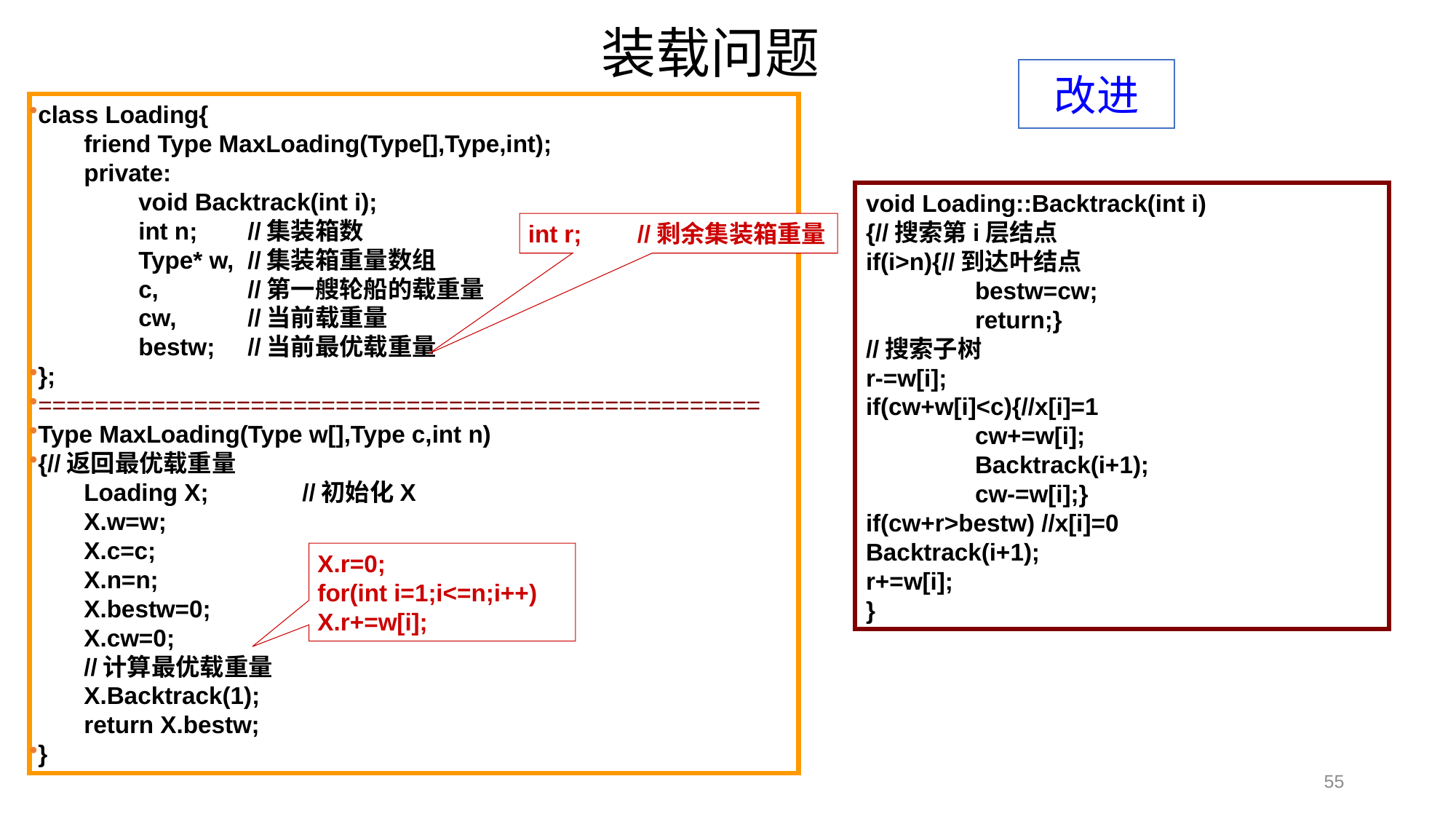

装载问题
改进
class Loading{
friend Type MaxLoading(Type[],Type,int);
private:
void Backtrack(int i);
int n;	//集装箱数
Type* w,	//集装箱重量数组
c,	//第一艘轮船的载重量
cw,	//当前载重量
bestw;	//当前最优载重量
};
===================================================
Type MaxLoading(Type w[],Type c,int n)
{//返回最优载重量
Loading X;	//初始化X
X.w=w;
X.c=c;
X.n=n;
X.bestw=0;
X.cw=0;
//计算最优载重量
X.Backtrack(1);
return X.bestw;
}
void Loading::Backtrack(int i)
{//搜索第i层结点
if(i>n){//到达叶结点
	if(cw>bestw) bestw=cw;
	return;}
//搜索子树
if(cw+w[i]<c){//x[i]=1
	cw+=w[i];
	Backtrack(i+1);
	cw-=w[i];}
Backtrack(i+1);//x[i]=0
}
void Loading::Backtrack(int i)
{//搜索第i层结点
if(i>n){//到达叶结点
	bestw=cw;
	return;}
//搜索子树
r-=w[i];
if(cw+w[i]<c){//x[i]=1
	cw+=w[i];
	Backtrack(i+1);
	cw-=w[i];}
if(cw+r>bestw) //x[i]=0
Backtrack(i+1);
r+=w[i];
}
int r;	//剩余集装箱重量
X.r=0;
for(int i=1;i<=n;i++)
X.r+=w[i];
55